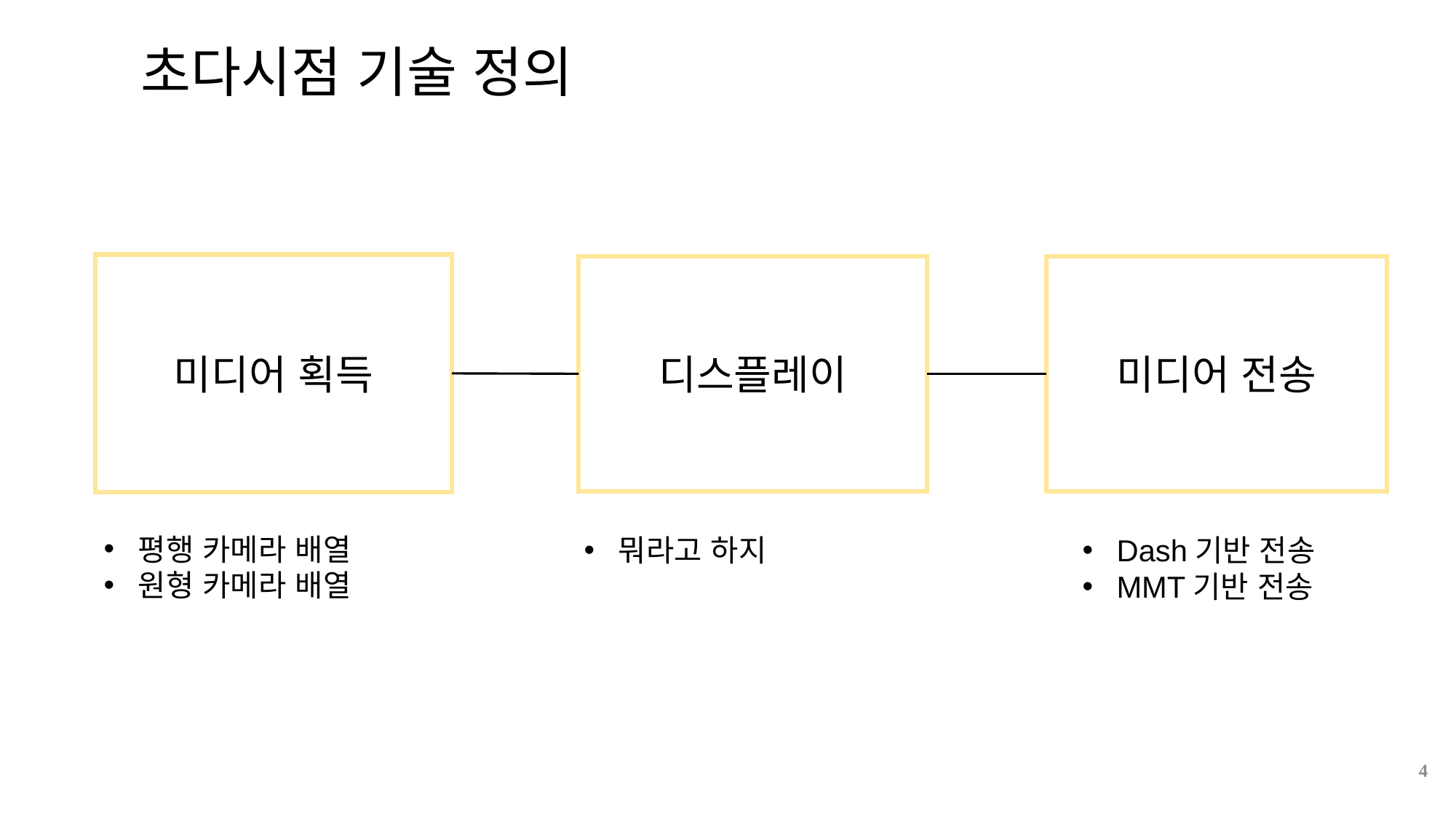

# 초다시점 기술 정의
미디어 획득
평행 카메라 배열
원형 카메라 배열
디스플레이
뭐라고 하지
미디어 전송
Dash기반 전송
MMT기반 전송
4